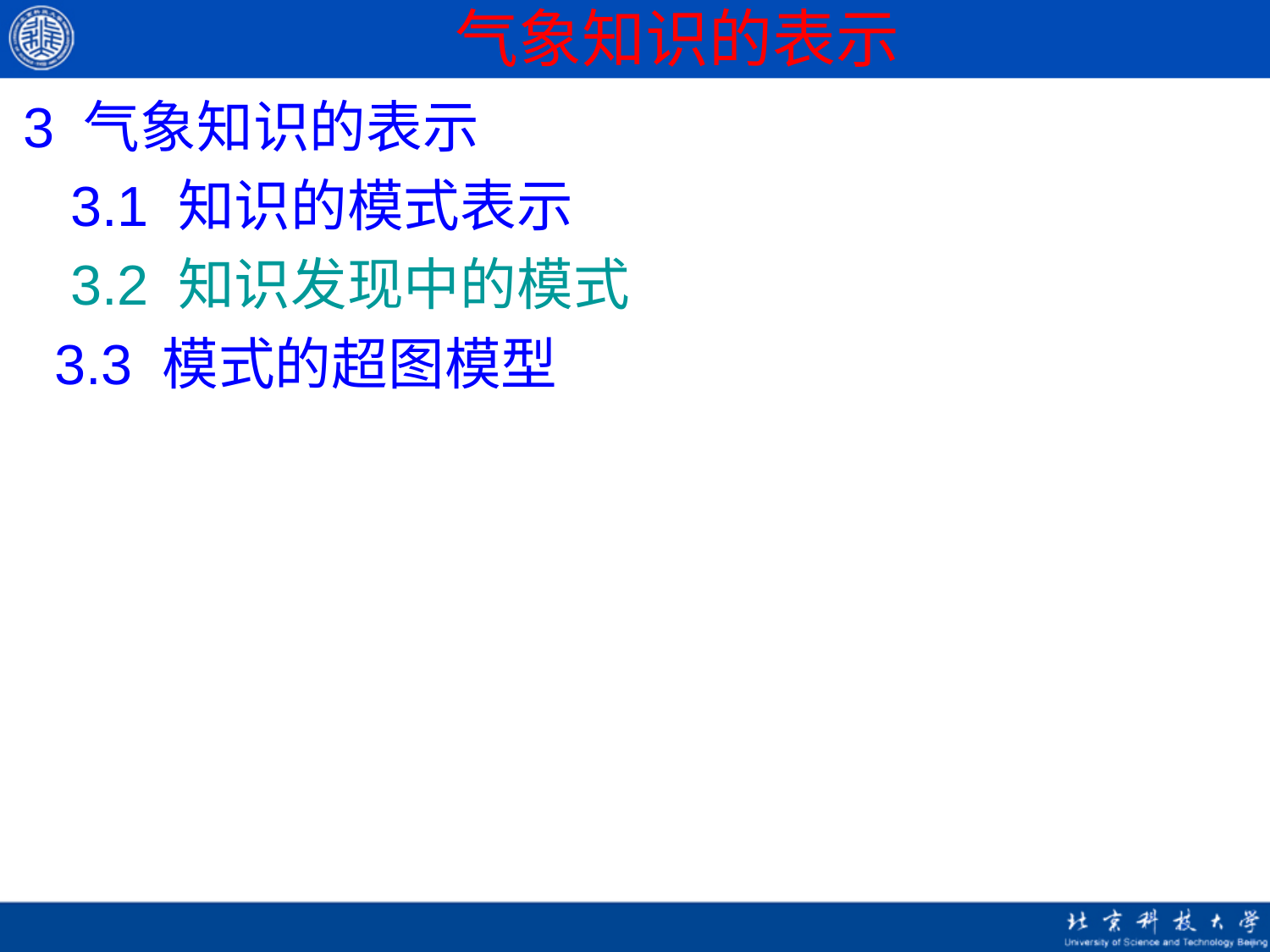

# 气象知识的表示
3 气象知识的表示
   3.1 知识的模式表示
   3.2 知识发现中的模式
  3.3 模式的超图模型